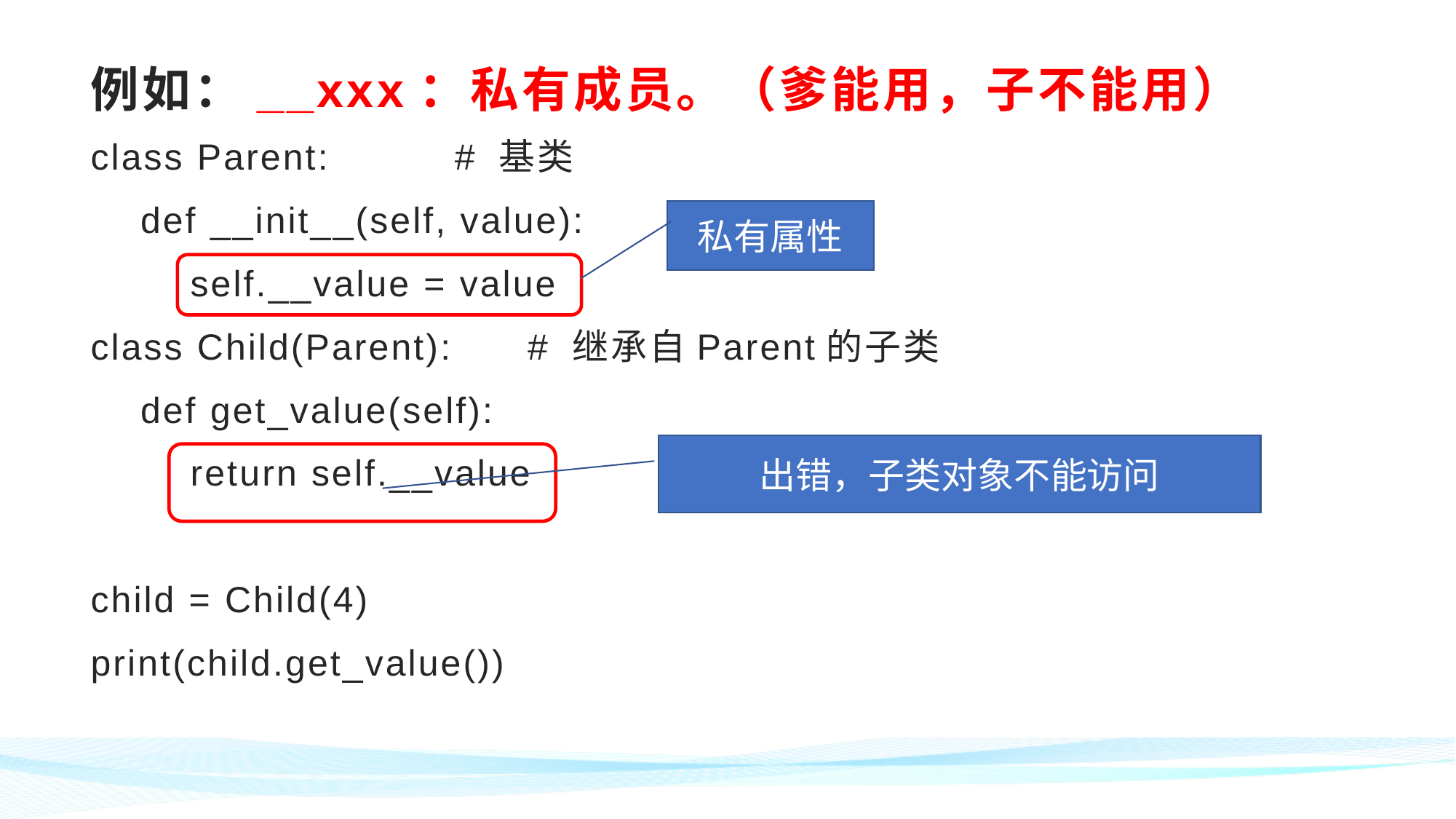

# 例如：__xxx：私有成员。（爹能用，子不能用）
class Parent:          # 基类
    def __init__(self, value):
        self.__value = value
class Child(Parent):      # 继承自Parent的子类
    def get_value(self):
        return self.__value

child = Child(4)
print(child.get_value())
私有属性

出错，子类对象不能访问